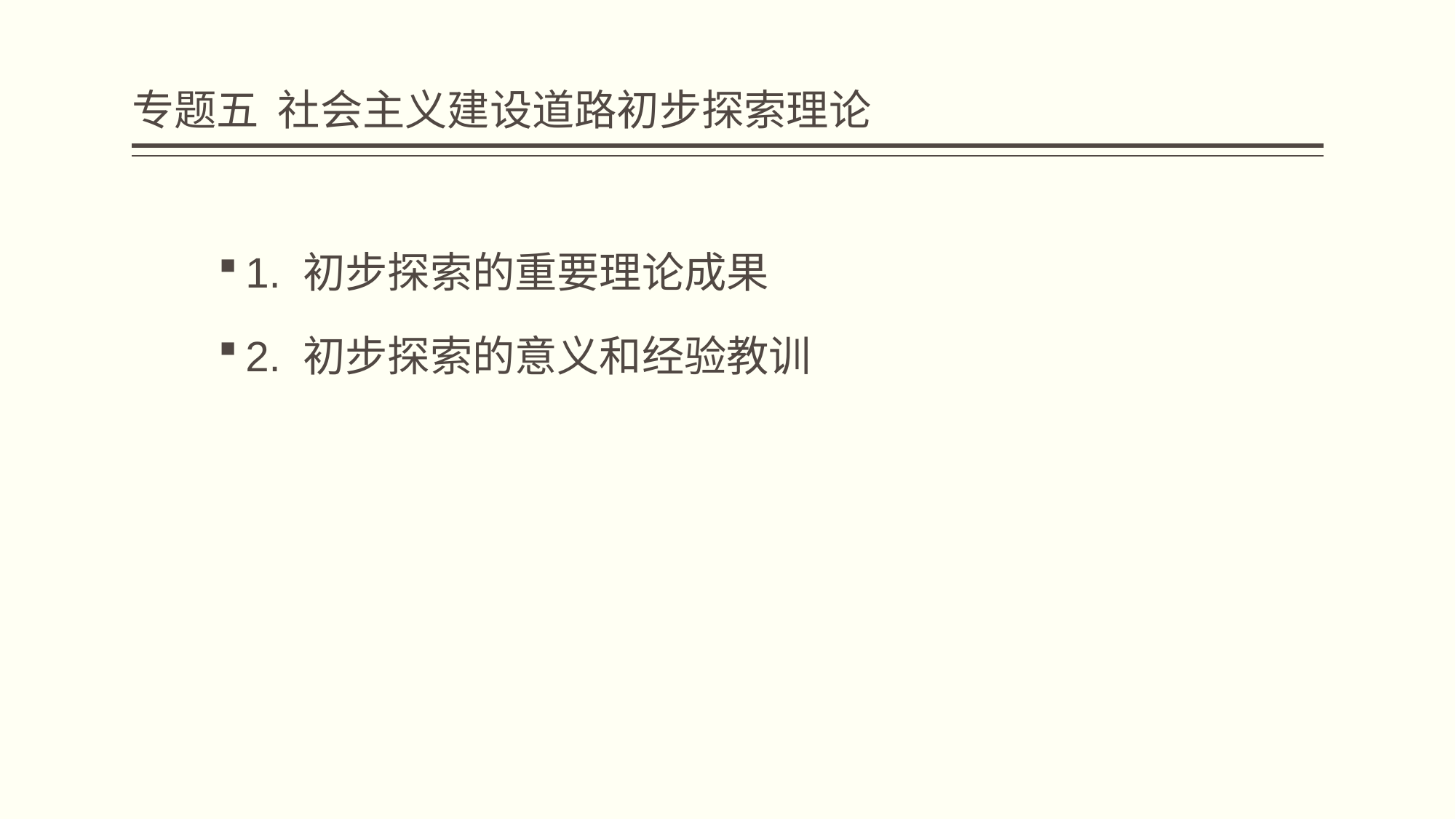

# 专题五  社会主义建设道路初步探索理论
1. 初步探索的重要理论成果
2. 初步探索的意义和经验教训